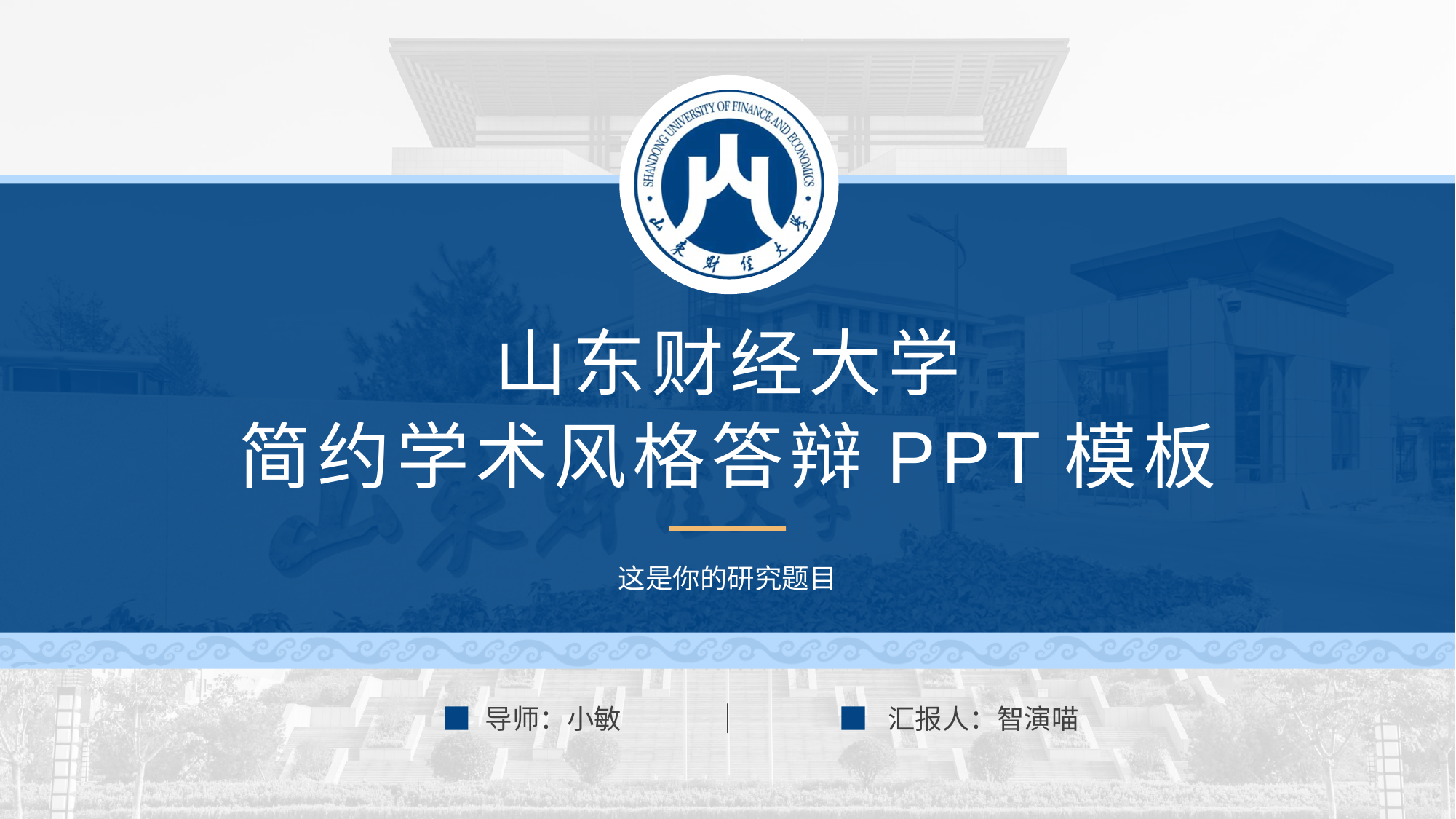

山东财经大学
简约学术风格答辩PPT模板
这是你的研究题目
导师：小敏
汇报人：智演喵